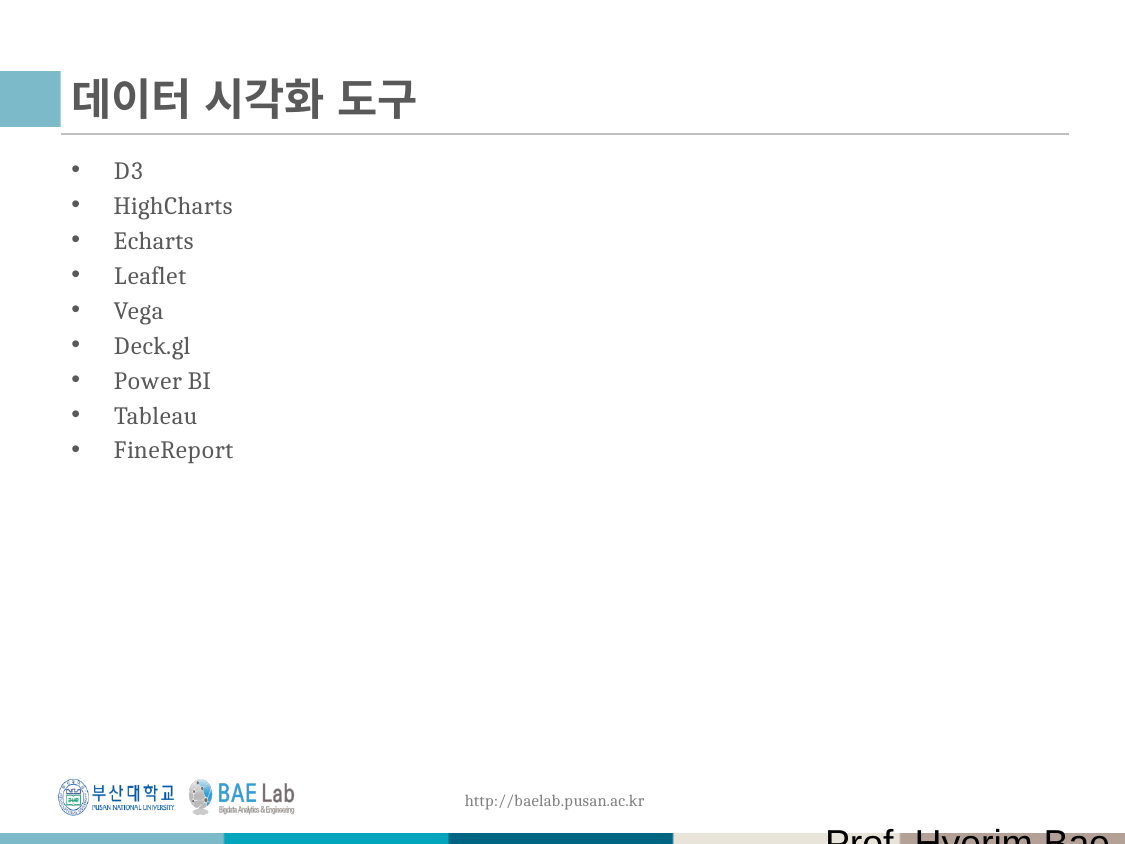

# 데이터 시각화 도구
D3
HighCharts
Echarts
Leaflet
Vega
Deck.gl
Power BI
Tableau
FineReport

Prof. Hyerim Bae (hrbae@pusan.ac.kr)